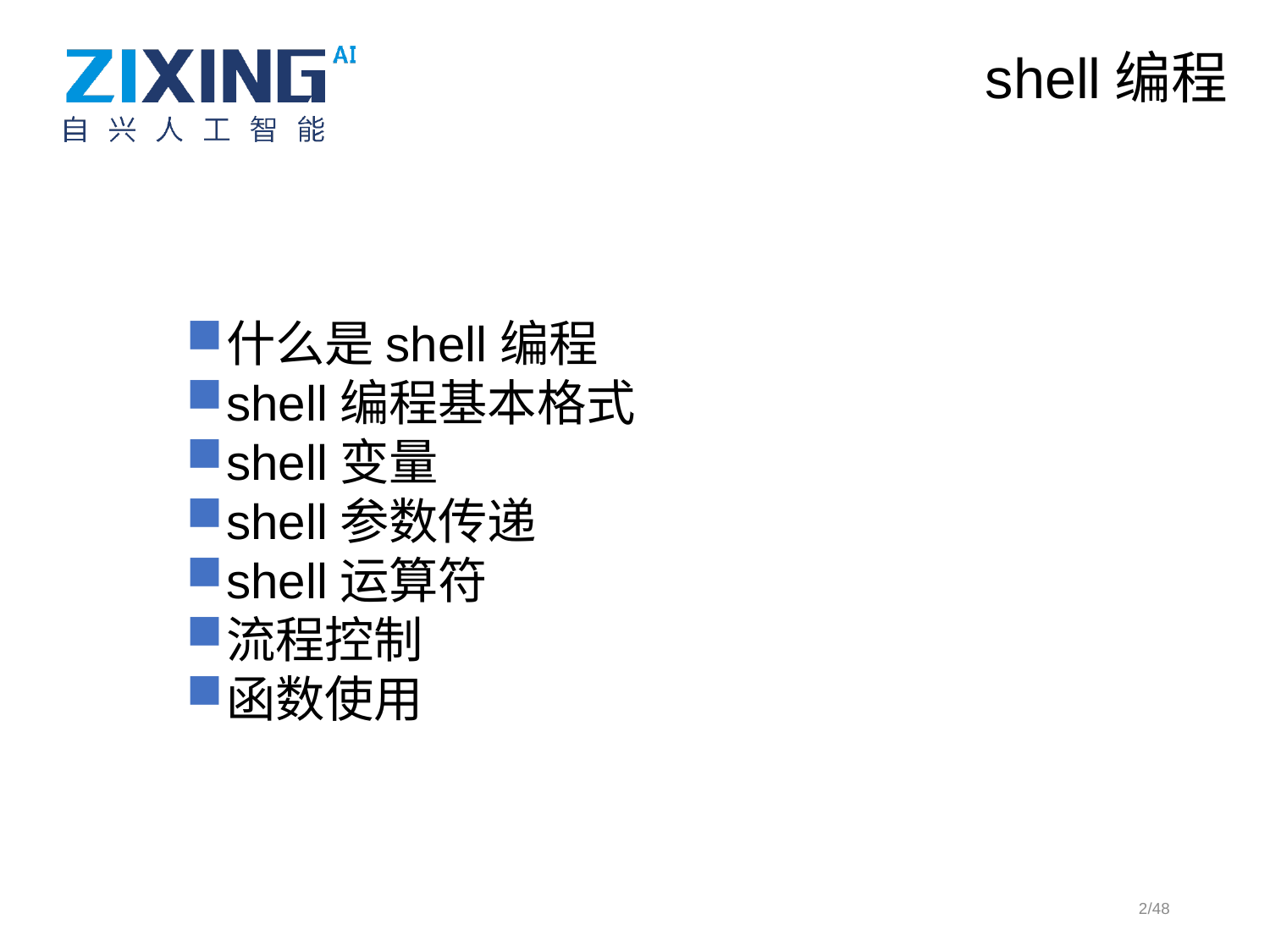

shell编程
什么是shell编程
shell编程基本格式
shell变量
shell参数传递
shell运算符
流程控制
函数使用

2/48